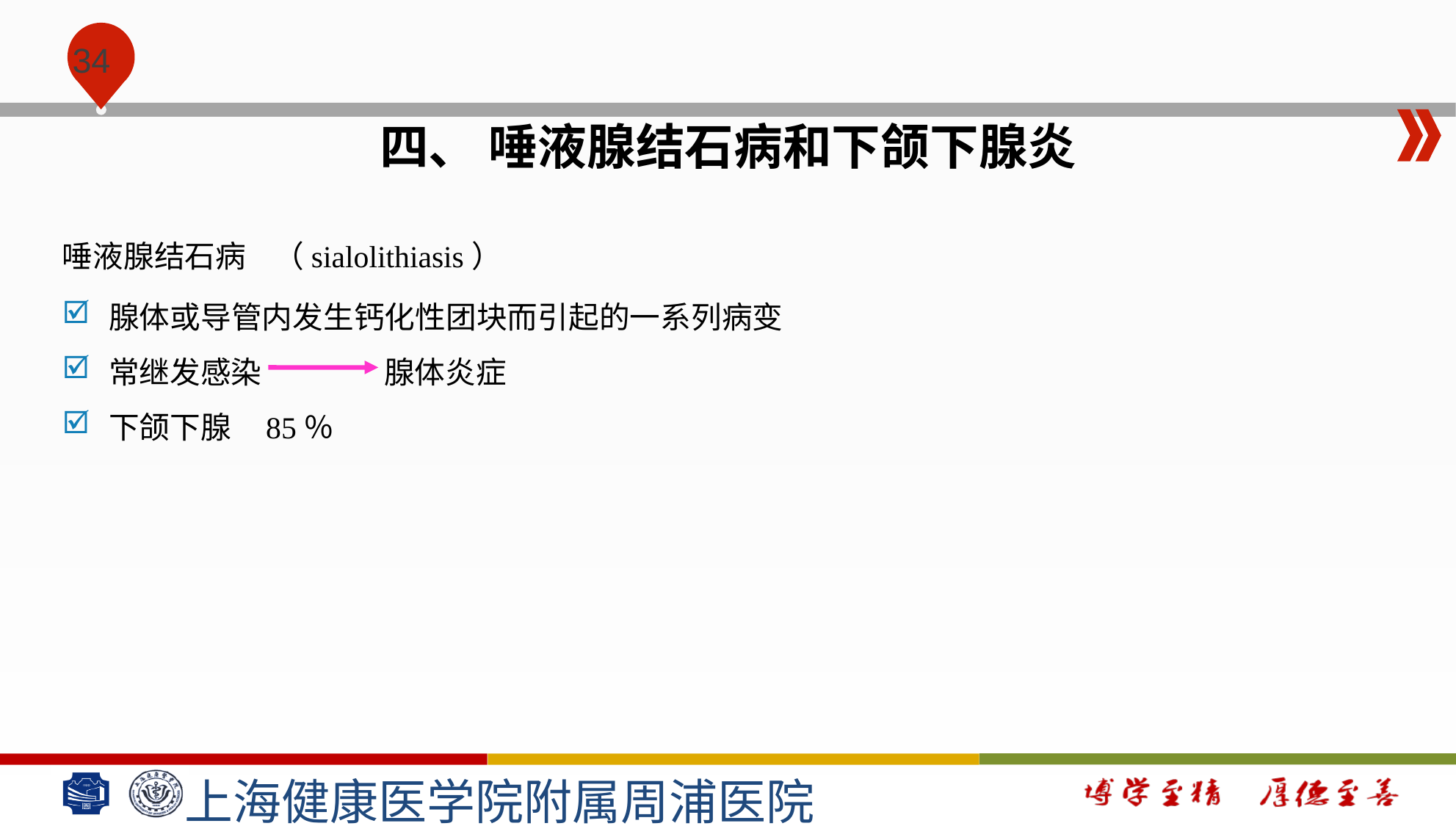

#

四、 唾液腺结石病和下颌下腺炎
唾液腺结石病    （sialolithiasis）
腺体或导管内发生钙化性团块而引起的一系列病变
常继发感染                  腺体炎症
下颌下腺    85％